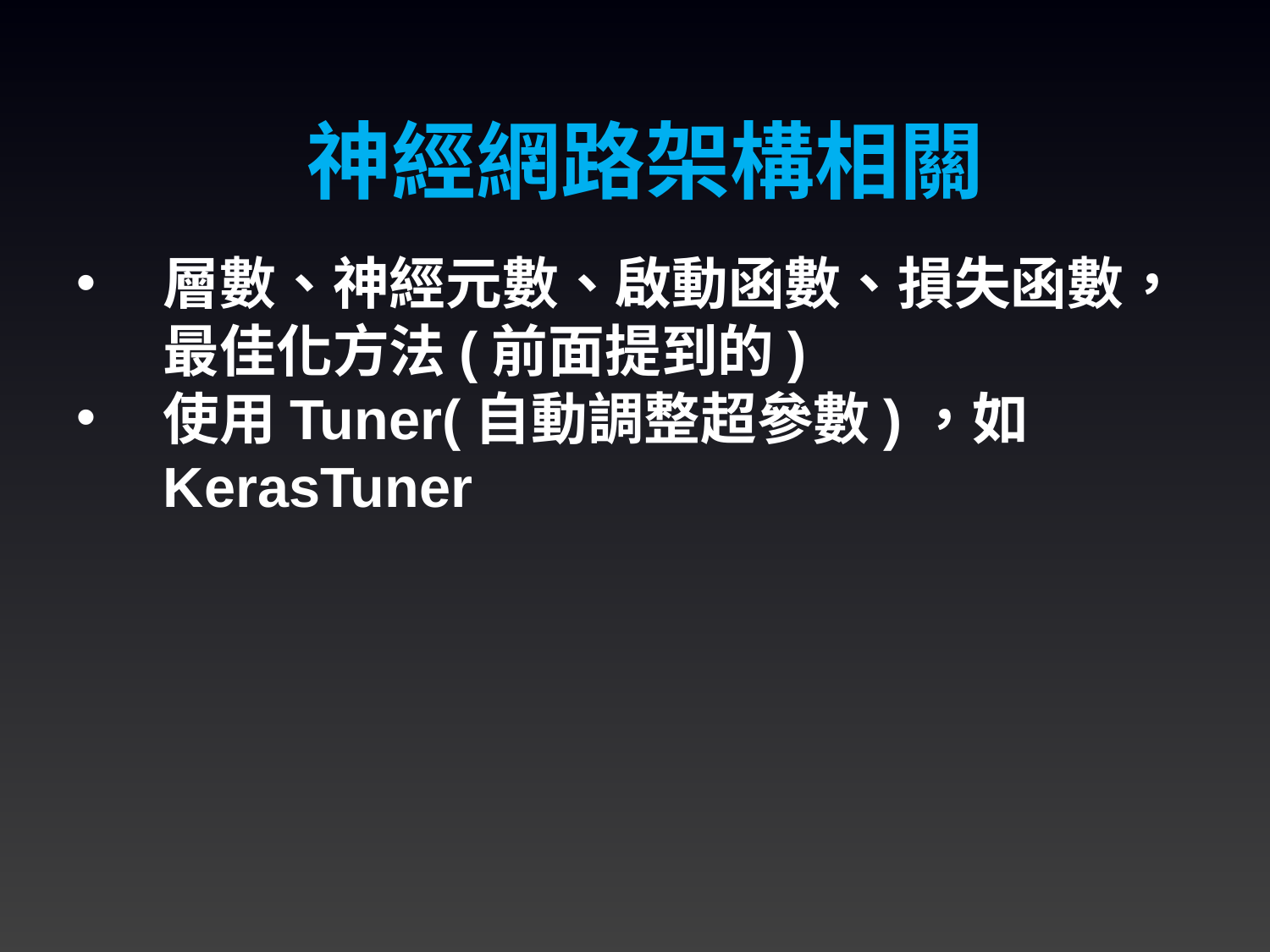

神經網路架構相關
層數、神經元數、啟動函數、損失函數，最佳化方法(前面提到的)
使用Tuner(自動調整超參數)，如KerasTuner